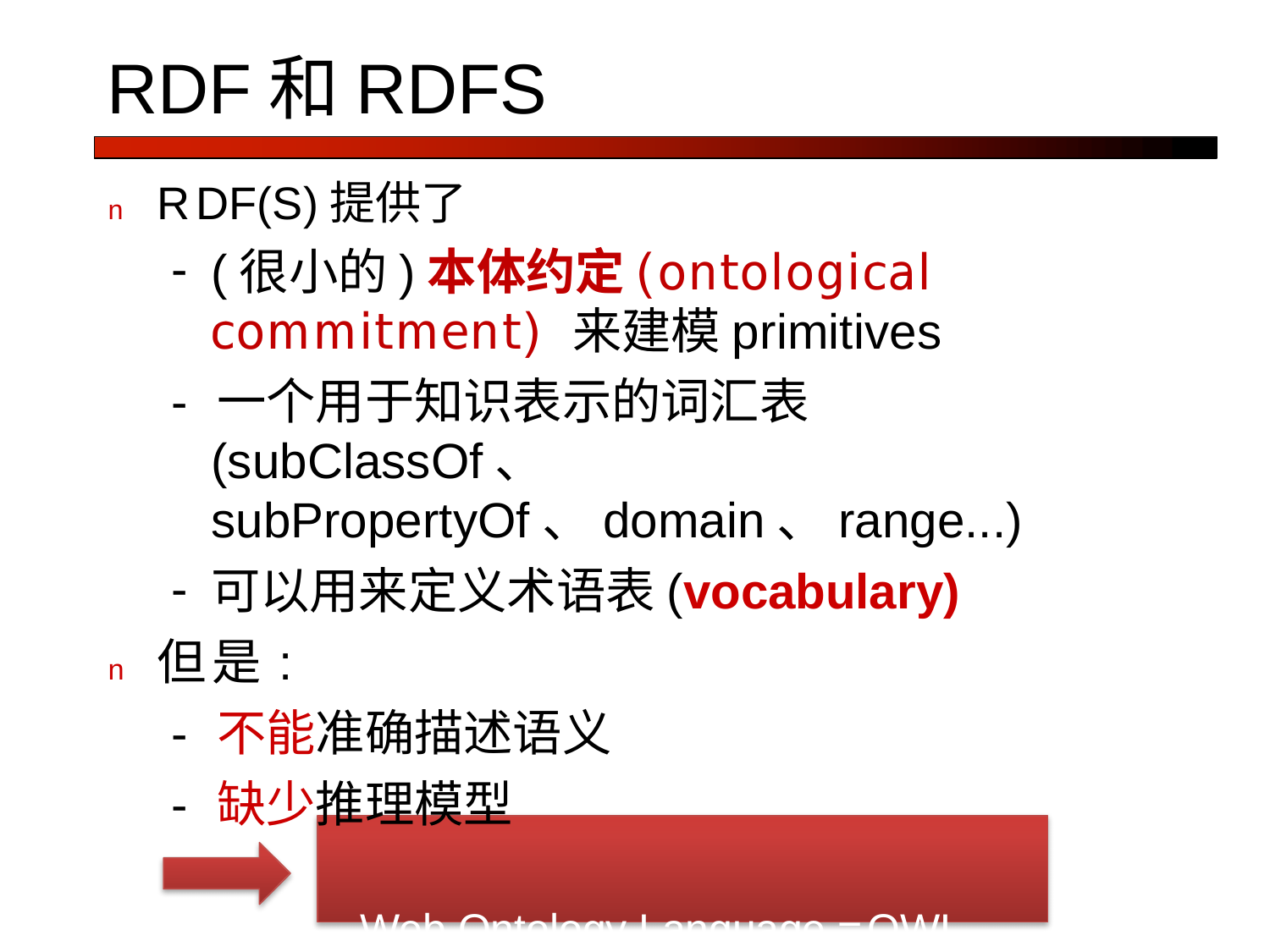

# RDF和RDFS

n	RDF(S)提供了

(很小的)本体约定(ontological commitment) 来建模primitives

- 一个用于知识表示的词汇表(subClassOf、 subPropertyOf、domain、range...)

可以用来定义术语表(vocabulary)

n	但是:

- 不能准确描述语义

- 缺少推理模型

Web Ontology Language = OWL